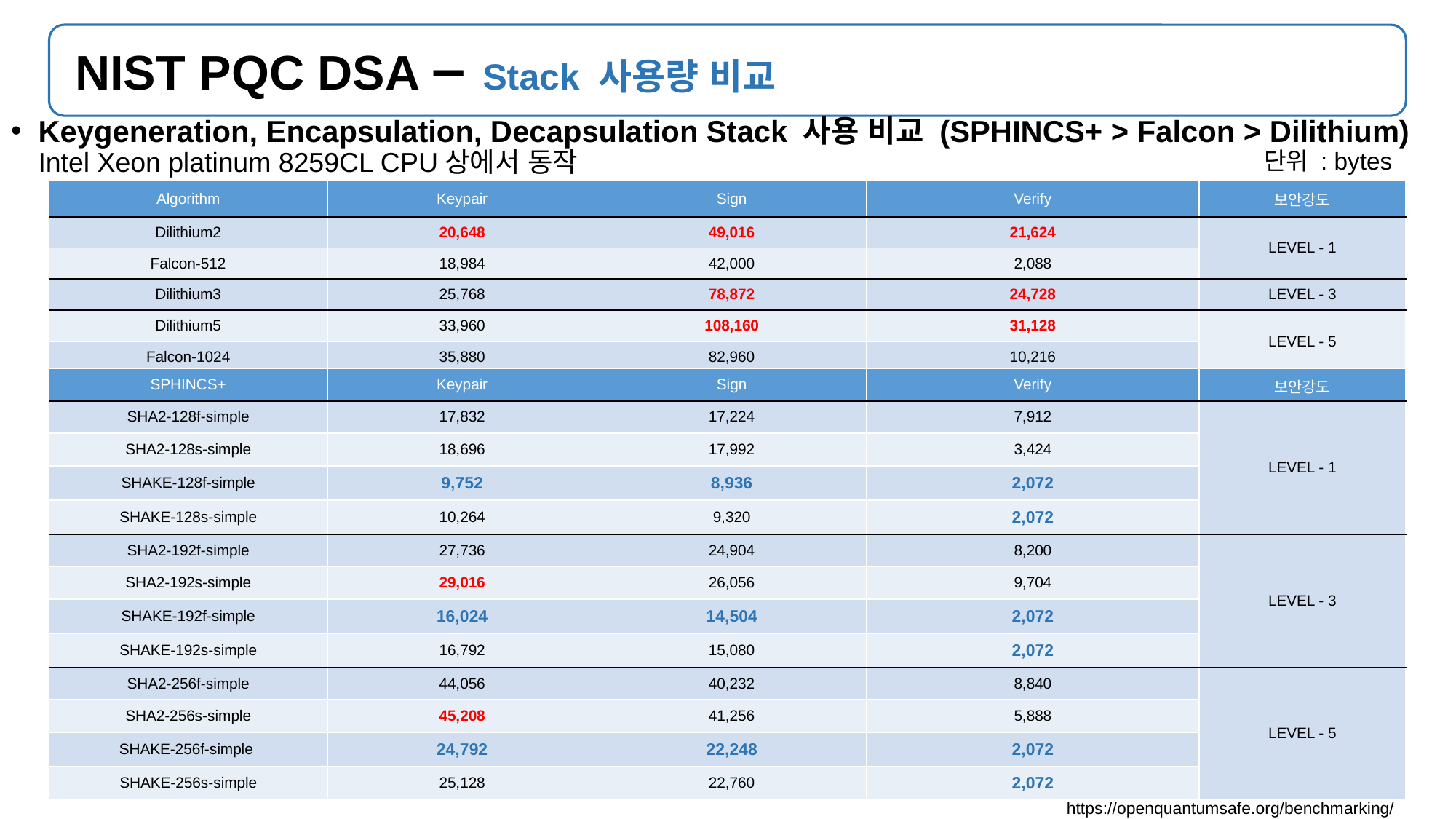

# NIST PQC DSA – Stack 사용량 비교
Keygeneration, Encapsulation, Decapsulation Stack 사용 비교 (SPHINCS+ > Falcon > Dilithium)
Intel Xeon platinum 8259CL CPU상에서 동작
단위 : bytes
| Algorithm | Keypair | Sign | Verify | 보안강도 |
| --- | --- | --- | --- | --- |
| Dilithium2 | 20,648 | 49,016 | 21,624 | LEVEL - 1 |
| Falcon-512 | 18,984 | 42,000 | 2,088 |  |
| Dilithium3 | 25,768 | 78,872 | 24,728 | LEVEL - 3 |
| Dilithium5 | 33,960 | 108,160 | 31,128 | LEVEL - 5 |
| Falcon-1024 | 35,880 | 82,960 | 10,216 |  |
| SPHINCS+ | Keypair | Sign | Verify | 보안강도 |
| --- | --- | --- | --- | --- |
| SHA2-128f-simple | 17,832 | 17,224 | 7,912 | LEVEL - 1 |
| SHA2-128s-simple | 18,696 | 17,992 | 3,424 |  |
| SHAKE-128f-simple | 9,752 | 8,936 | 2,072 |  |
| SHAKE-128s-simple | 10,264 | 9,320 | 2,072 |  |
| SHA2-192f-simple | 27,736 | 24,904 | 8,200 | LEVEL - 3 |
| SHA2-192s-simple | 29,016 | 26,056 | 9,704 |  |
| SHAKE-192f-simple | 16,024 | 14,504 | 2,072 |  |
| SHAKE-192s-simple | 16,792 | 15,080 | 2,072 |  |
| SHA2-256f-simple | 44,056 | 40,232 | 8,840 | LEVEL - 5 |
| SHA2-256s-simple | 45,208 | 41,256 | 5,888 |  |
| SHAKE-256f-simple | 24,792 | 22,248 | 2,072 |  |
| SHAKE-256s-simple | 25,128 | 22,760 | 2,072 |  |
https://openquantumsafe.org/benchmarking/